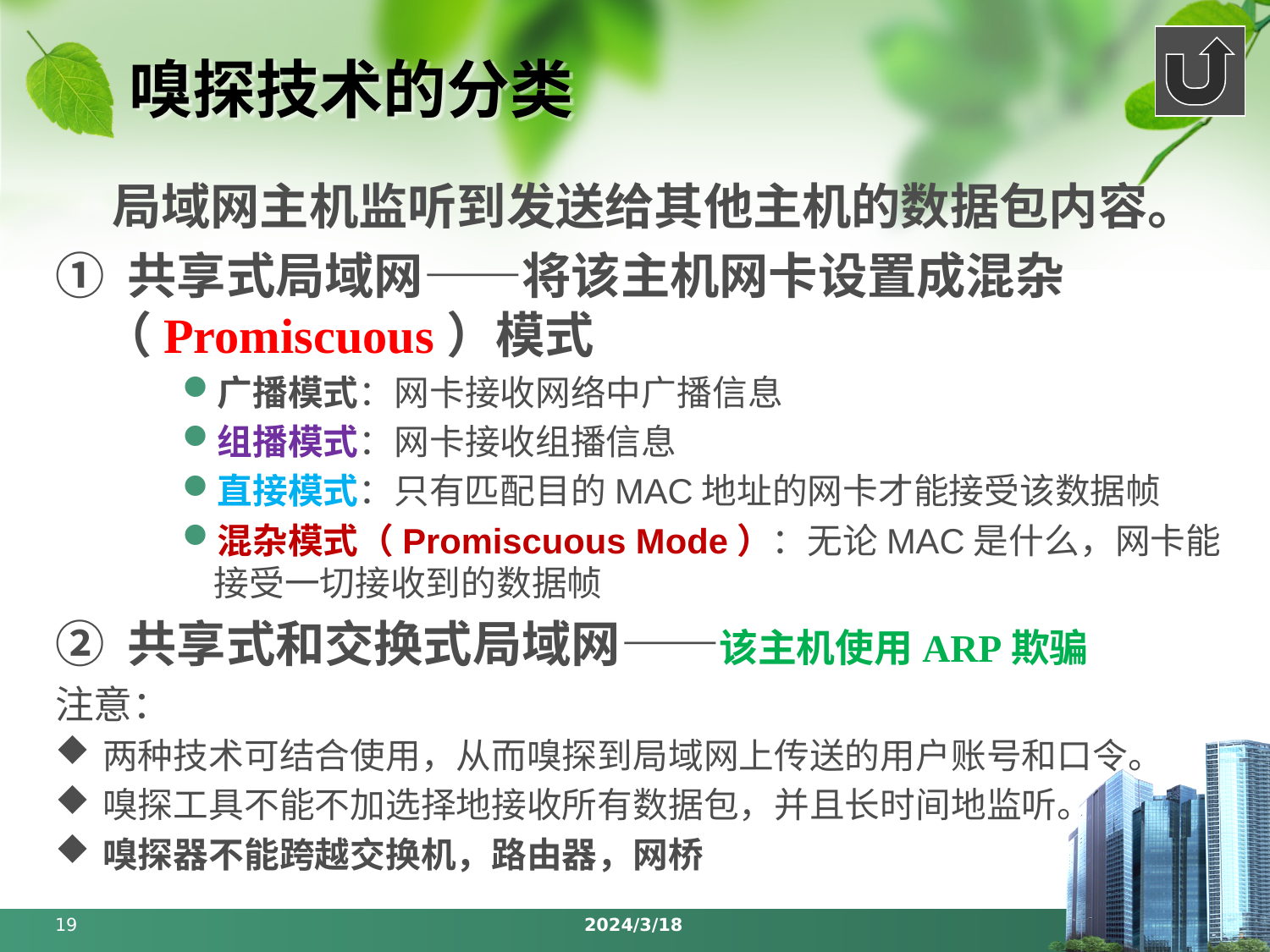

# 嗅探技术的分类
    局域网主机监听到发送给其他主机的数据包内容。
① 共享式局域网——将该主机网卡设置成混杂（Promiscuous）模式
广播模式：网卡接收网络中广播信息
组播模式：网卡接收组播信息
直接模式：只有匹配目的MAC地址的网卡才能接受该数据帧
混杂模式（Promiscuous Mode）：无论MAC是什么，网卡能接受一切接收到的数据帧
② 共享式和交换式局域网——该主机使用ARP欺骗
注意：
两种技术可结合使用，从而嗅探到局域网上传送的用户账号和口令。
嗅探工具不能不加选择地接收所有数据包，并且长时间地监听。
嗅探器不能跨越交换机，路由器，网桥

19
2024/3/18